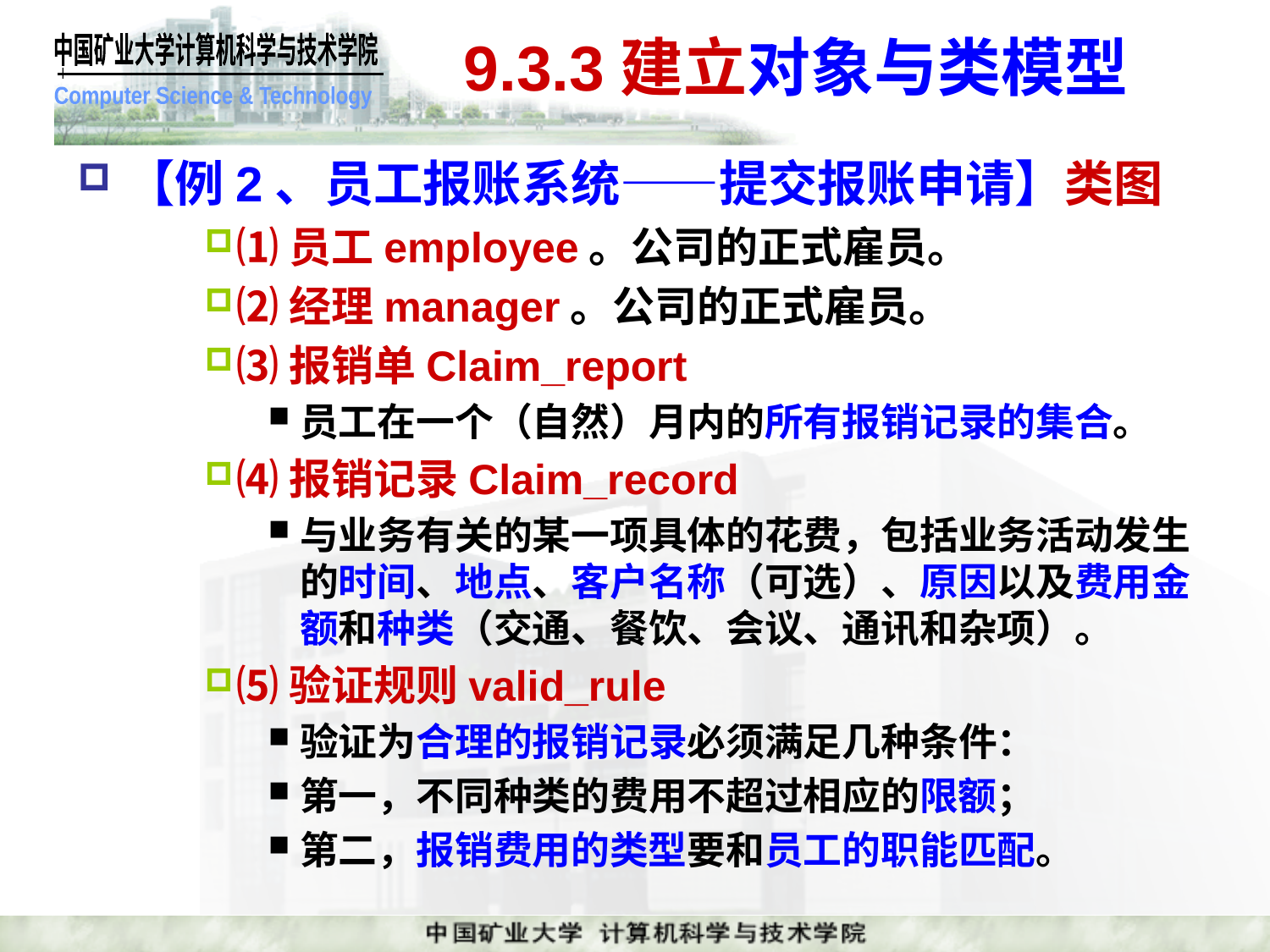

# 9.3.3建立对象与类模型
【例2、员工报账系统——提交报账申请】类图
⑴员工employee。公司的正式雇员。
⑵经理manager。公司的正式雇员。
⑶报销单Claim_report
员工在一个（自然）月内的所有报销记录的集合。
⑷报销记录Claim_record
与业务有关的某一项具体的花费，包括业务活动发生的时间、地点、客户名称（可选）、原因以及费用金额和种类（交通、餐饮、会议、通讯和杂项）。
⑸验证规则valid_rule
验证为合理的报销记录必须满足几种条件：
第一，不同种类的费用不超过相应的限额；
第二，报销费用的类型要和员工的职能匹配。
140